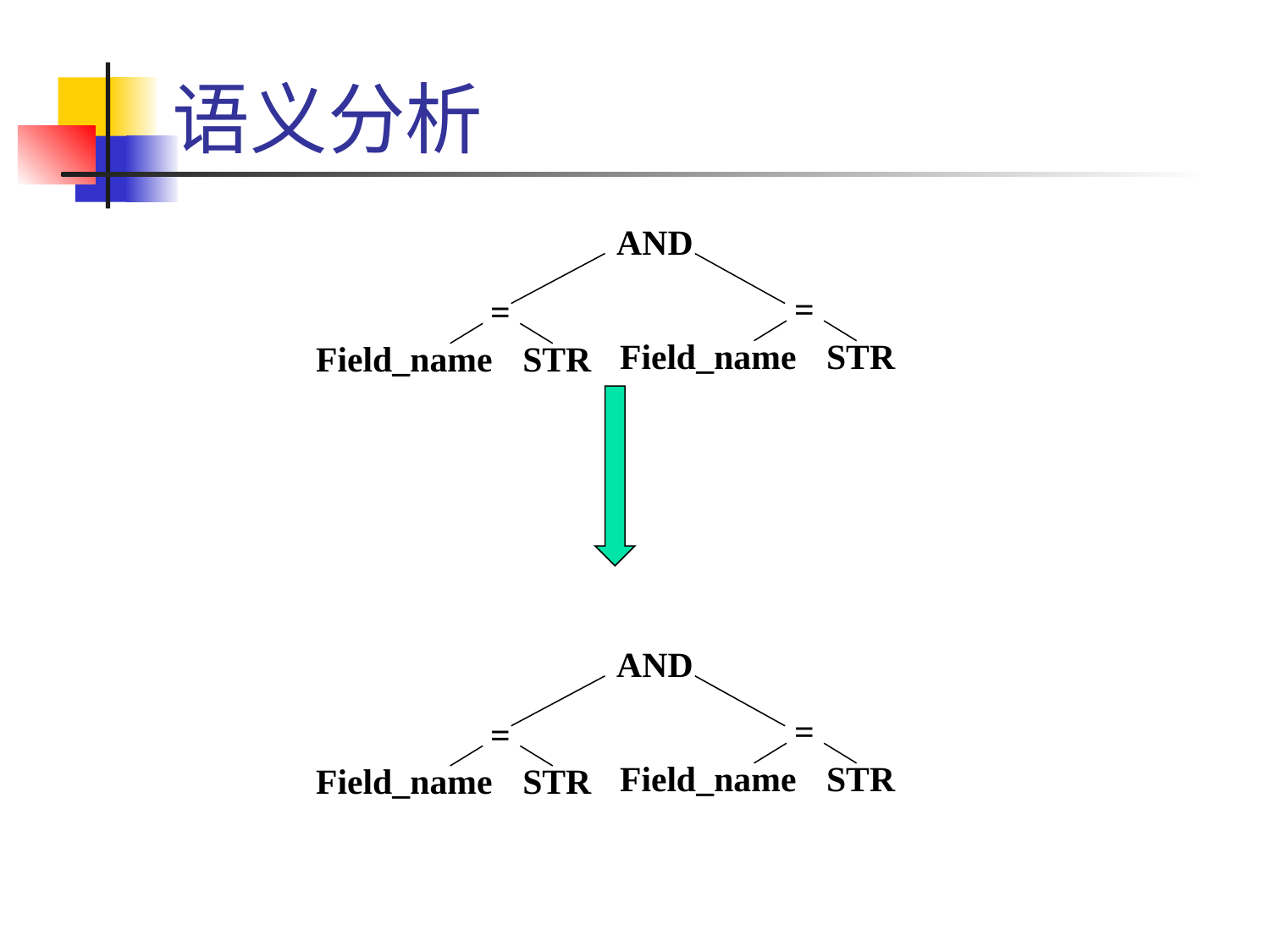

# 语义分析
AND

=
=

Field_name
STR
Field_name
STR

AND

=
=

Field_name
STR
Field_name
STR